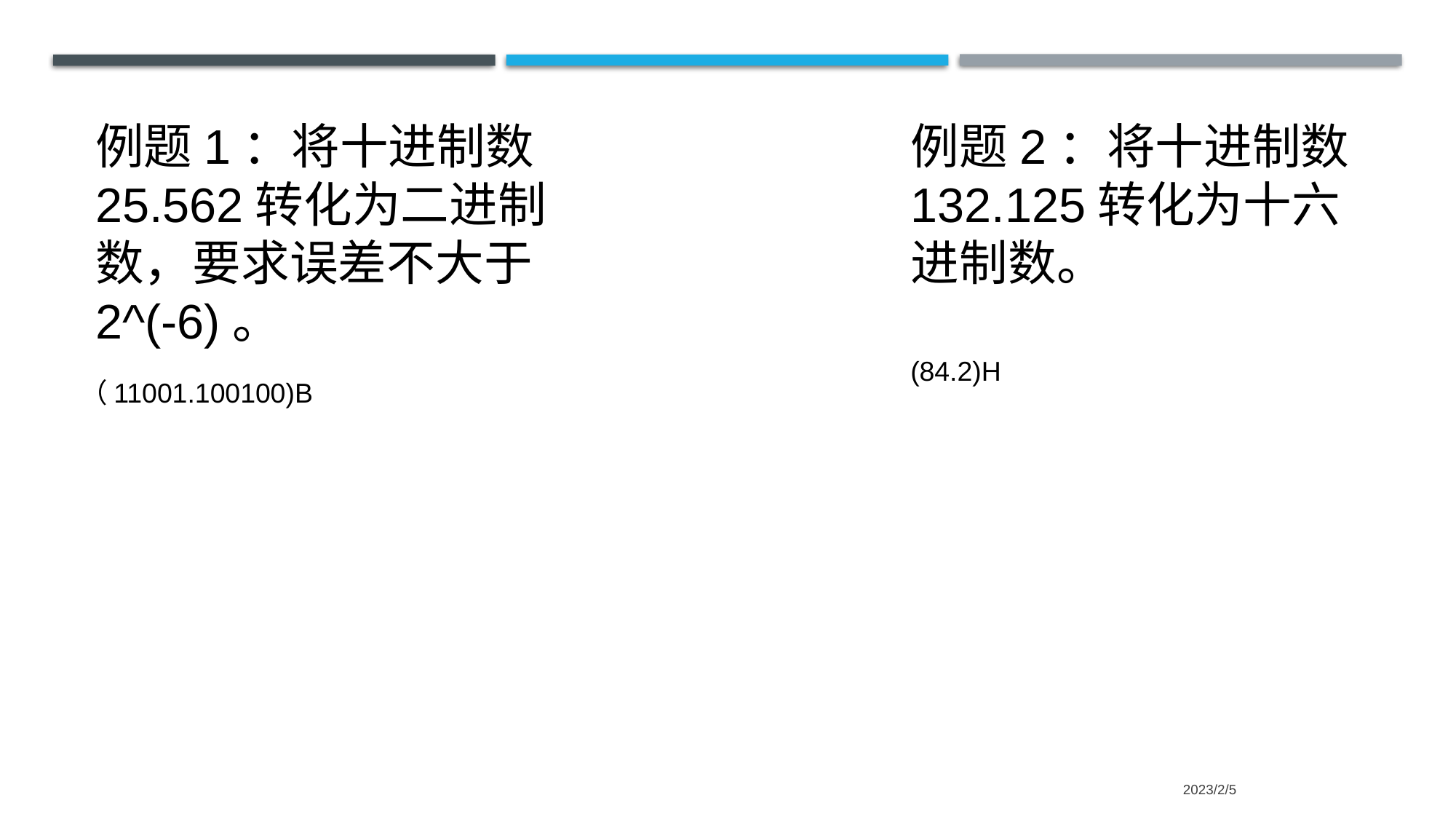

例题1：将十进制数25.562转化为二进制数，要求误差不大于2^(-6)。
例题2：将十进制数132.125转化为十六进制数。
(84.2)H
（11001.100100)B
2023/2/5